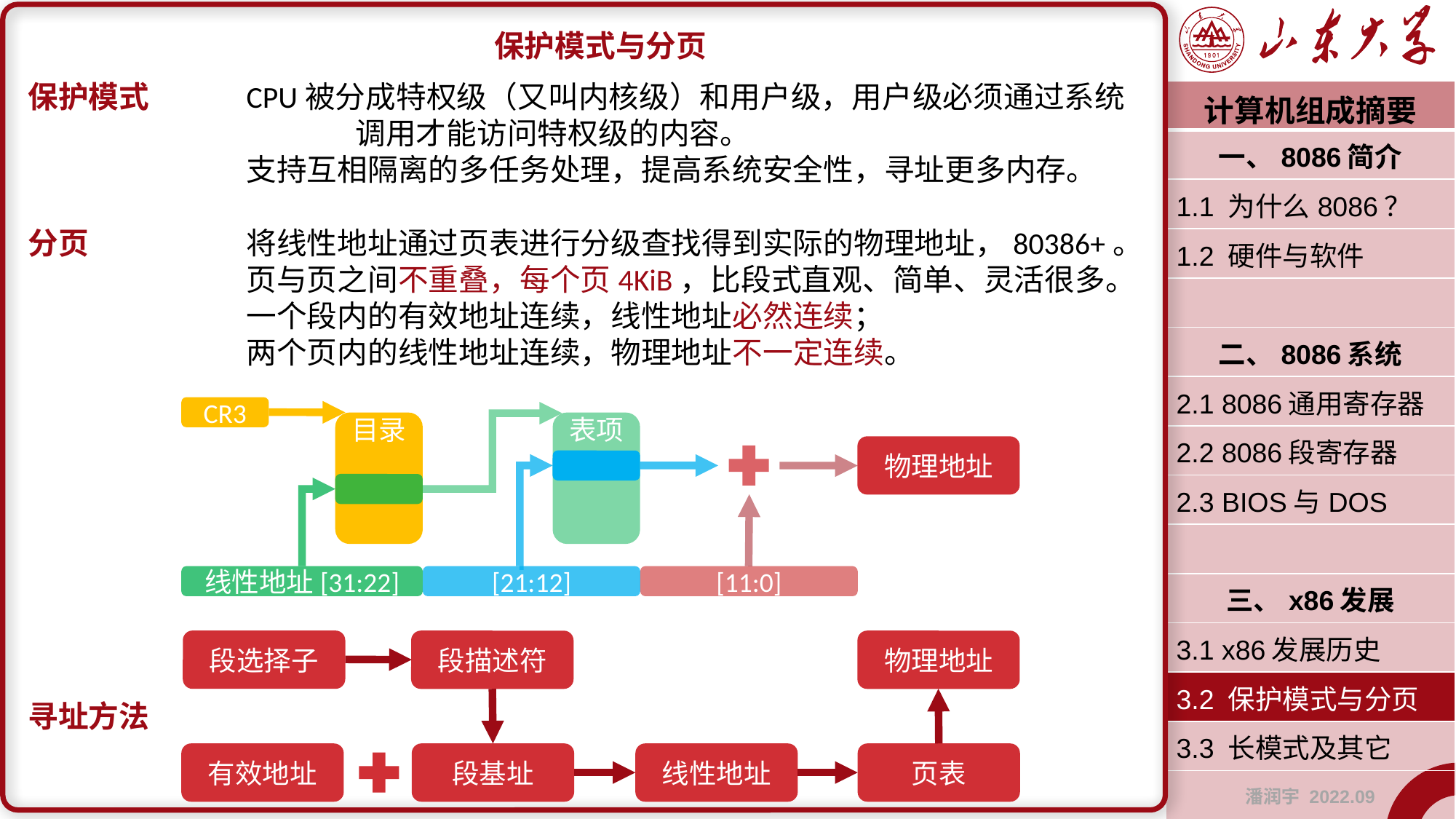

保护模式与分页
保护模式	CPU被分成特权级（又叫内核级）和用户级，用户级必须通过系统			调用才能访问特权级的内容。
		支持互相隔离的多任务处理，提高系统安全性，寻址更多内存。

分页		将线性地址通过页表进行分级查找得到实际的物理地址，80386+。
		页与页之间不重叠，每个页4KiB，比段式直观、简单、灵活很多。
		一个段内的有效地址连续，线性地址必然连续；
		两个页内的线性地址连续，物理地址不一定连续。

寻址方法
| 计算机组成摘要 |
| --- |
| 一、8086简介 |
| 1.1 为什么8086？ |
| 1.2 硬件与软件 |
|  |
| 二、8086系统 |
| 2.1 8086通用寄存器 |
| 2.2 8086段寄存器 |
| 2.3 BIOS与DOS |
|  |
| 三、x86发展 |
| 3.1 x86发展历史 |
| 3.2 保护模式与分页 |
| 3.3 长模式及其它 |
| 潘润宇 2022.09 |
CR3
目录

表项

物理地址

线性地址[31:22]
[21:12]
[11:0]
段选择子
段描述符
物理地址
有效地址
段基址
线性地址
页表